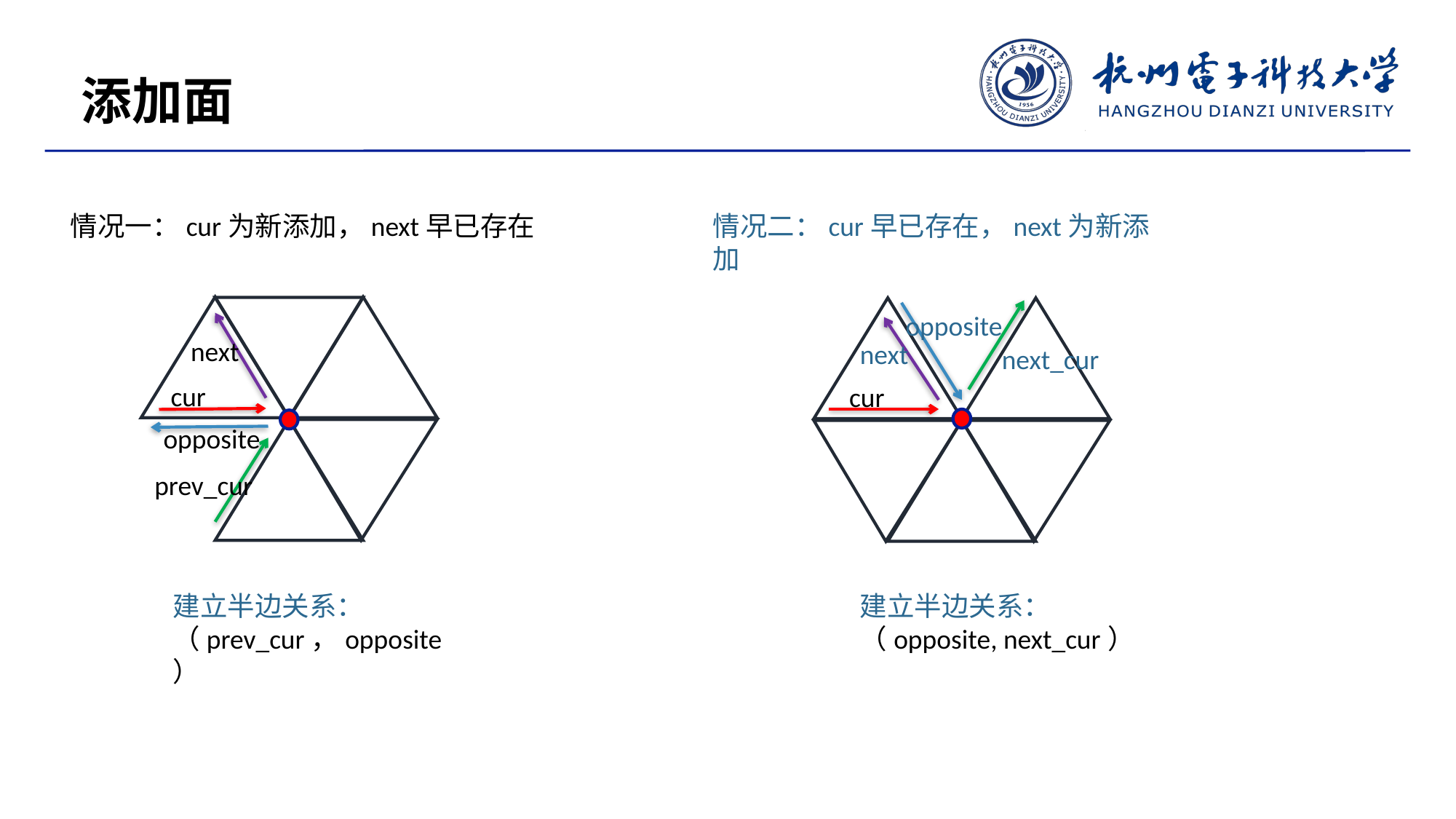

添加面
情况一：cur为新添加，next早已存在
情况二：cur早已存在，next为新添加

next
cur

opposite

prev_cur

opposite
next
next_cur
cur

建立半边关系：
（prev_cur，opposite）
建立半边关系：
（opposite, next_cur）